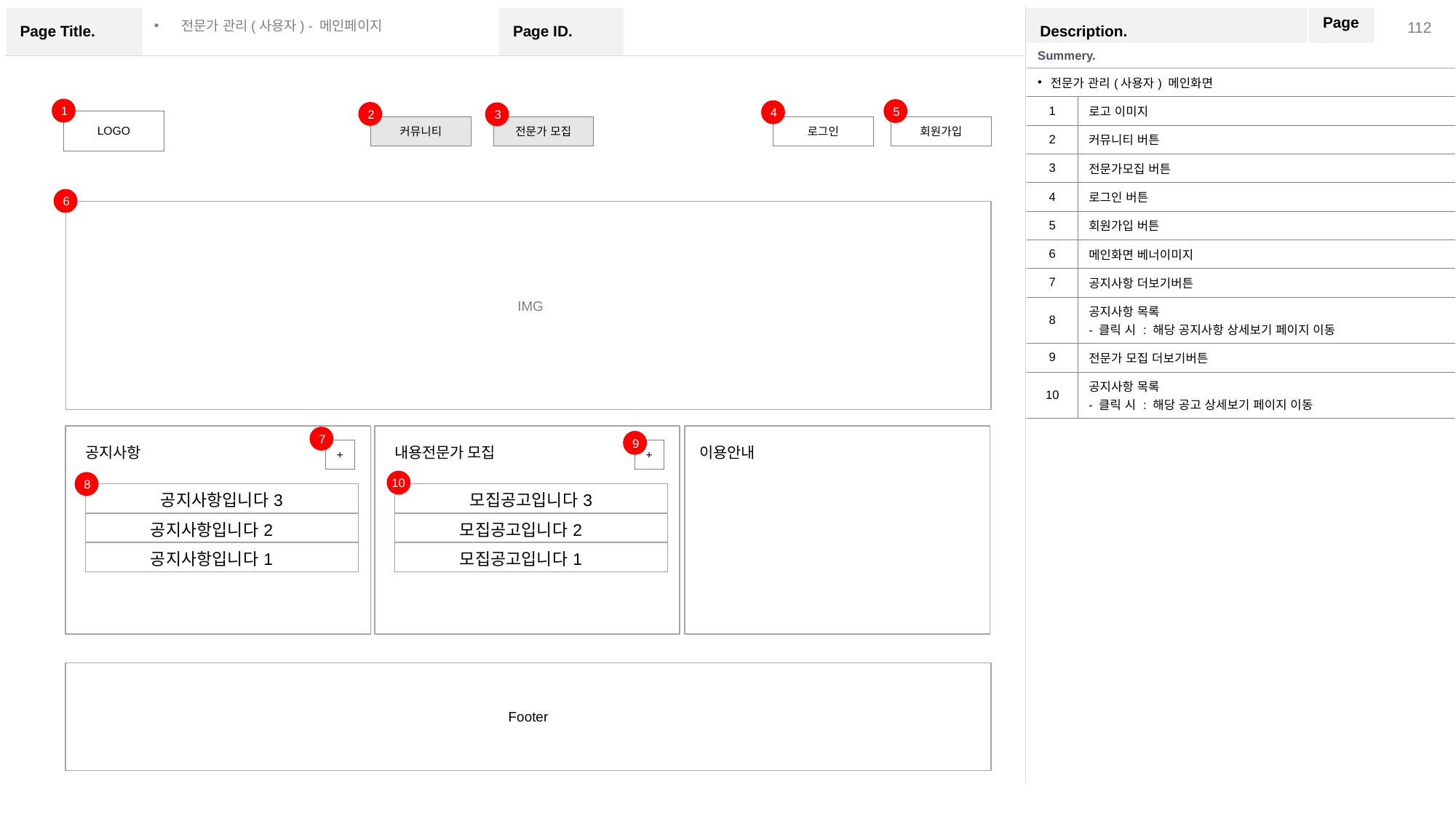

전문가 관리(사용자) - 메인페이지

| Summery. |  |
| --- | --- |
| 전문가 관리(사용자) 메인화면 |  |
| 1 | 로고 이미지 |
| 2 | 커뮤니티 버튼 |
| 3 | 전문가모집 버튼 |
| 4 | 로그인 버튼 |
| 5 | 회원가입 버튼 |
| 6 | 메인화면 베너이미지 |
| 7 | 공지사항 더보기버튼 |
| 8 | 공지사항 목록 - 클릭 시 : 해당 공지사항 상세보기 페이지 이동 |
| 9 | 전문가 모집 더보기버튼 |
| 10 | 공지사항 목록 - 클릭 시 : 해당 공고 상세보기 페이지 이동 |
1
5
4
2
3
LOGO
커뮤니티
전문가 모집
로그인
회원가입
6
 IMG

7
9
공지사항
내용전문가 모집
이용안내
+
+
10

8
| 공지사항입니다3 |
| --- |
| 공지사항입니다2 |
| 공지사항입니다1 |
| 모집공고입니다3 |
| --- |
| 모집공고입니다2 |
| 모집공고입니다1 |
Footer